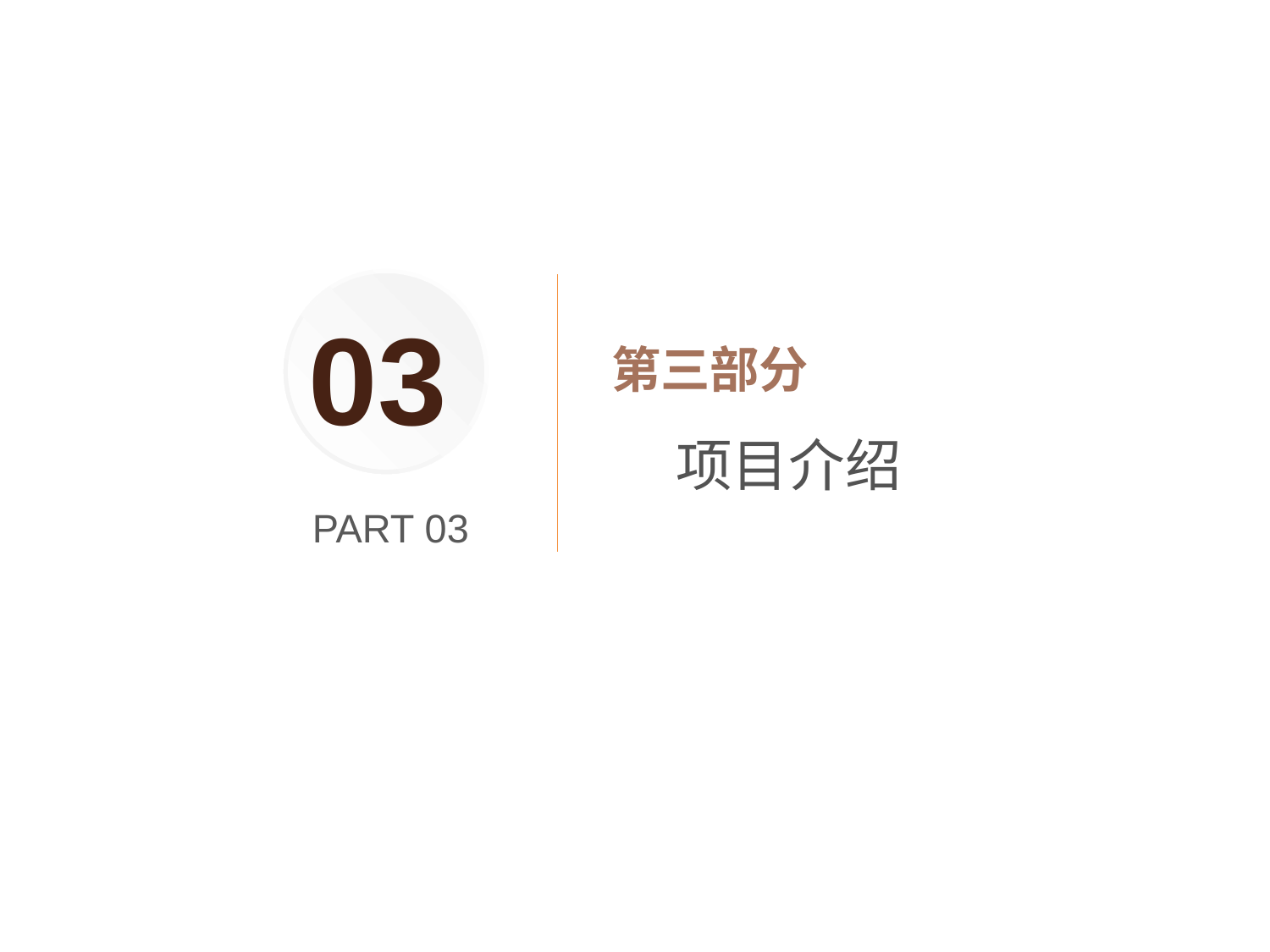

点击添加文本
03
 第三部分
   项目介绍
点击添加文本
PART 03
点击添加文本
点击添加文本